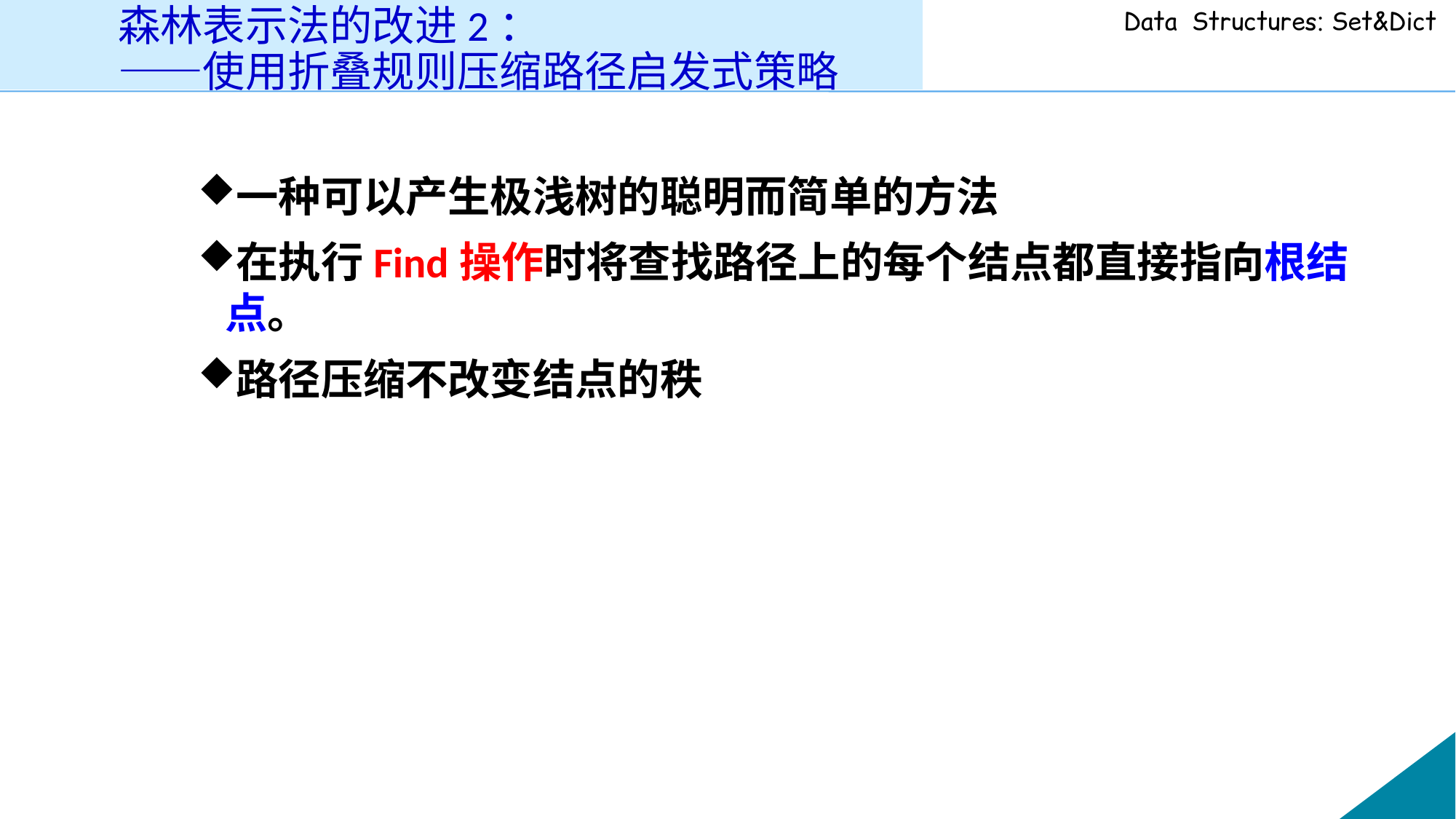

# 森林表示法的改进2： ——使用折叠规则压缩路径启发式策略
一种可以产生极浅树的聪明而简单的方法
在执行Find操作时将查找路径上的每个结点都直接指向根结点。
路径压缩不改变结点的秩